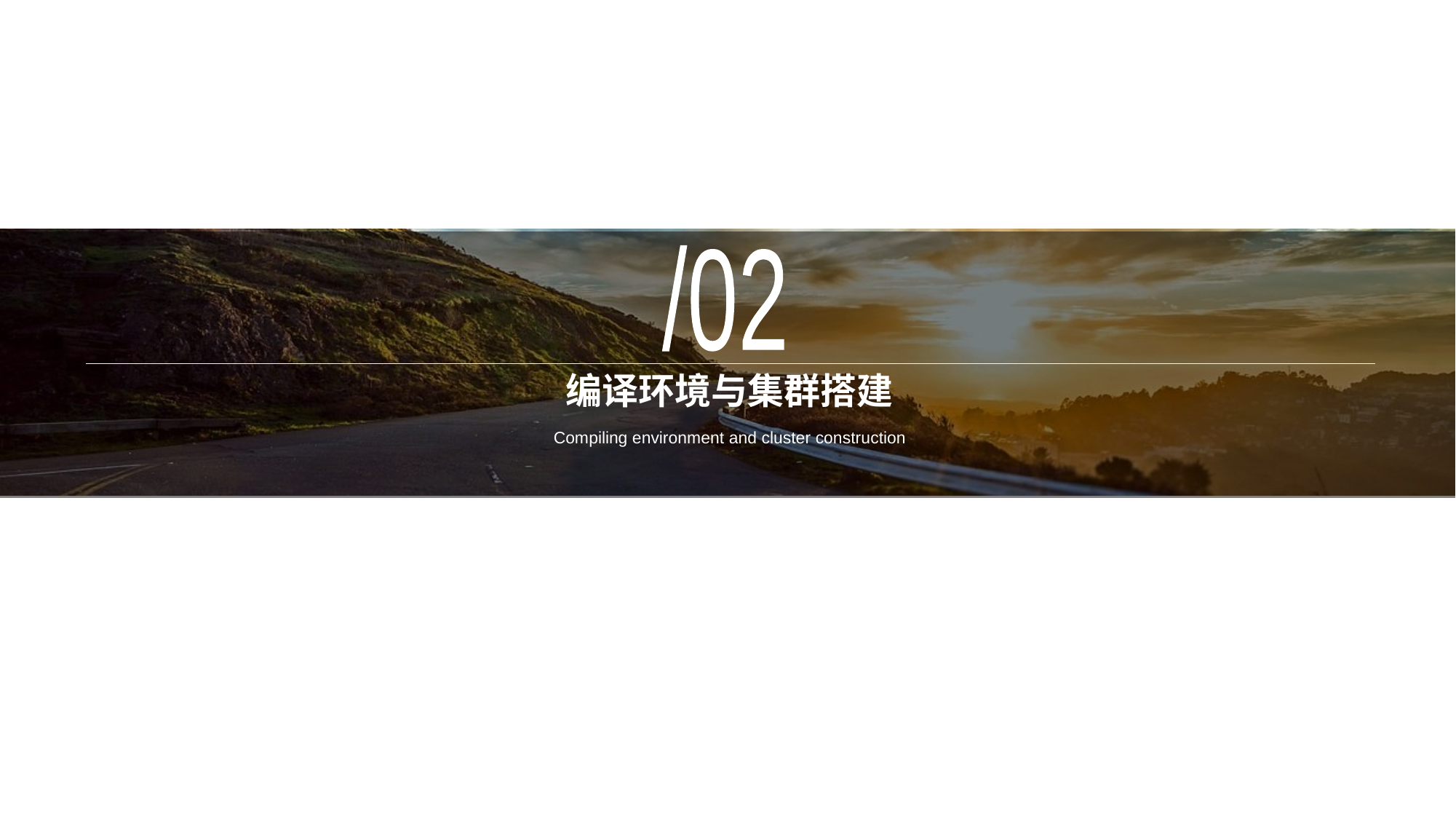

/02
# 编译环境与集群搭建
Compiling environment and cluster construction